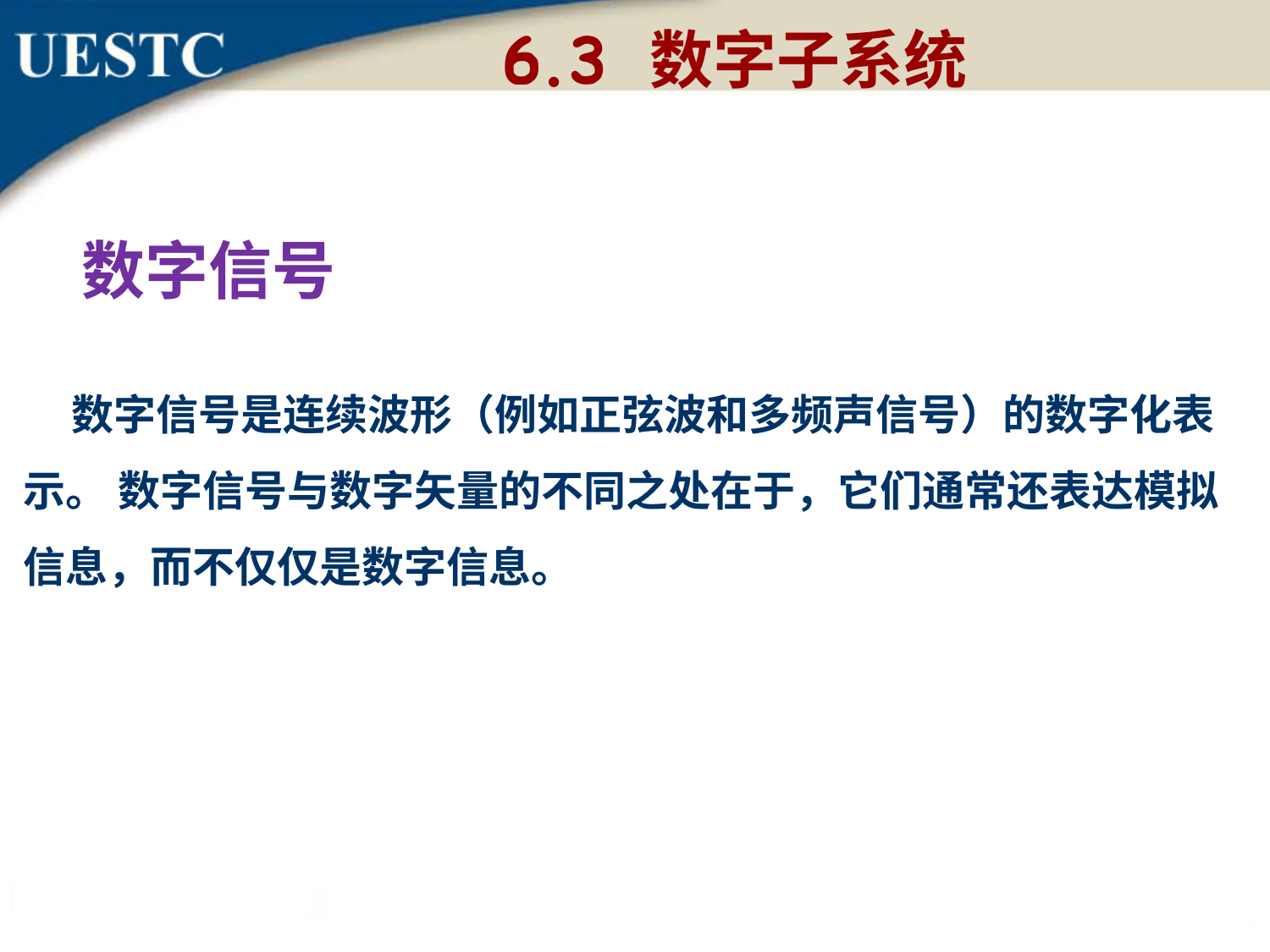

6.3 数字子系统

数字信号
    数字信号是连续波形（例如正弦波和多频声信号）的数字化表示。 数字信号与数字矢量的不同之处在于，它们通常还表达模拟信息，而不仅仅是数字信息。